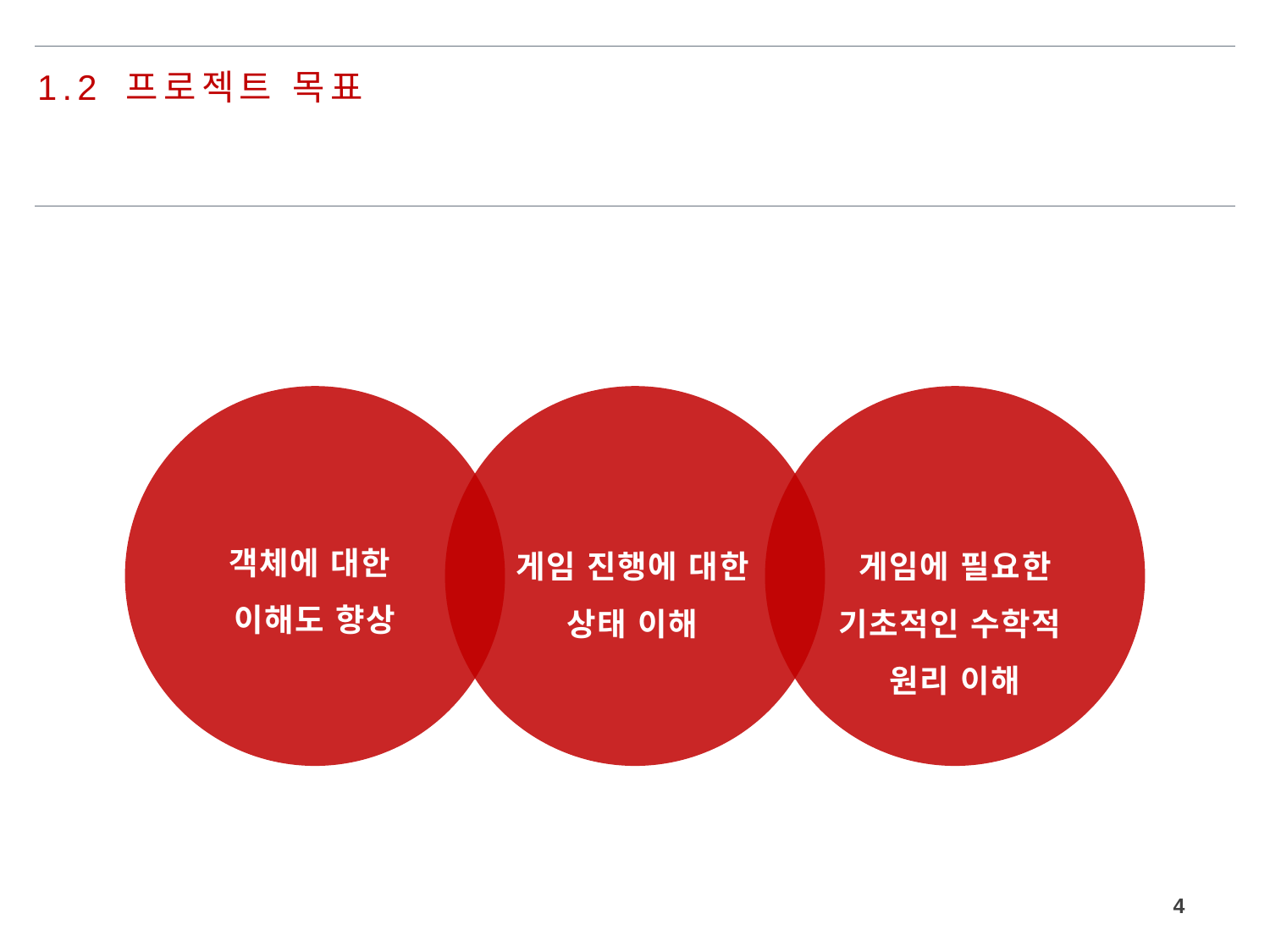

1.2 프로젝트 목표

객체에 대한
이해도 향상
게임 진행에 대한
상태 이해
게임에 필요한
기초적인 수학적
원리 이해
4